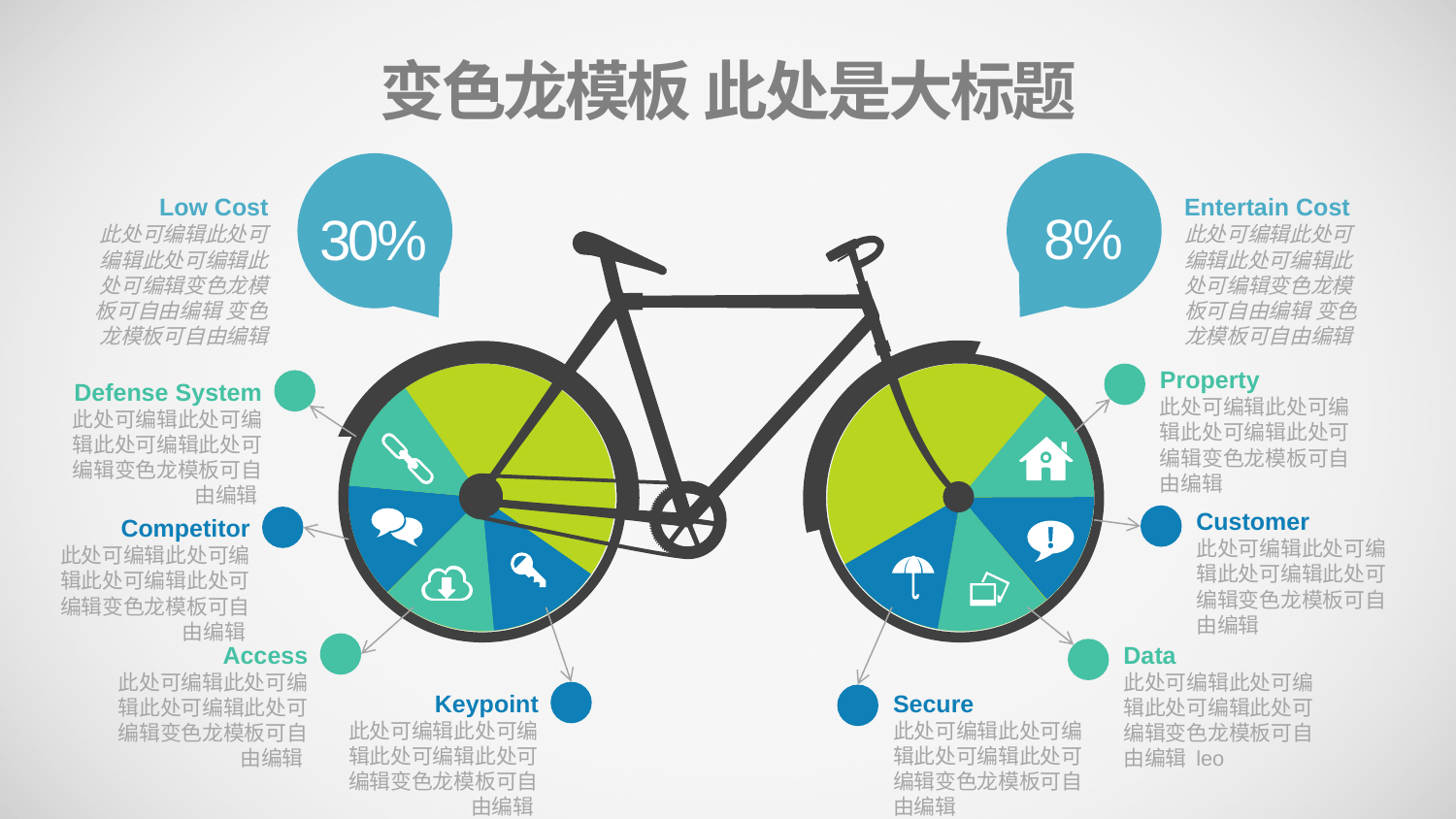

变色龙模板 此处是大标题

Low Cost
此处可编辑此处可编辑此处可编辑此处可编辑变色龙模板可自由编辑 变色龙模板可自由编辑
Entertain Cost
此处可编辑此处可编辑此处可编辑此处可编辑变色龙模板可自由编辑 变色龙模板可自由编辑
8%
30%

Property
此处可编辑此处可编辑此处可编辑此处可编辑变色龙模板可自由编辑
Defense System
此处可编辑此处可编辑此处可编辑此处可编辑变色龙模板可自由编辑

Customer
此处可编辑此处可编辑此处可编辑此处可编辑变色龙模板可自由编辑
Competitor
此处可编辑此处可编辑此处可编辑此处可编辑变色龙模板可自由编辑

Access
此处可编辑此处可编辑此处可编辑此处可编辑变色龙模板可自由编辑
Data
此处可编辑此处可编辑此处可编辑此处可编辑变色龙模板可自由编辑 leo

Keypoint
此处可编辑此处可编辑此处可编辑此处可编辑变色龙模板可自由编辑
Secure
此处可编辑此处可编辑此处可编辑此处可编辑变色龙模板可自由编辑